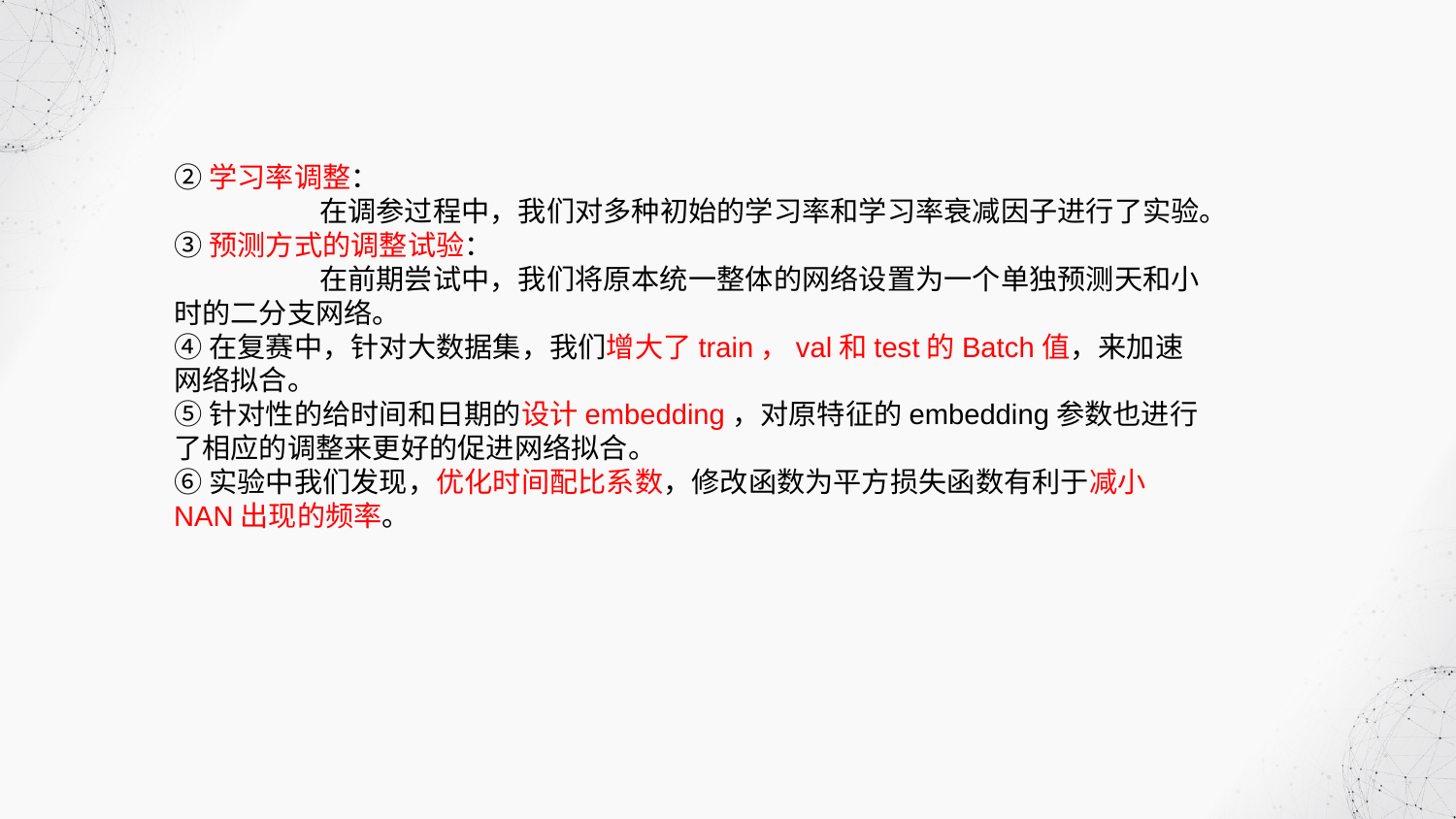

②学习率调整：
	在调参过程中，我们对多种初始的学习率和学习率衰减因子进行了实验。
③预测方式的调整试验：
	在前期尝试中，我们将原本统一整体的网络设置为一个单独预测天和小时的二分支网络。
④在复赛中，针对大数据集，我们增大了train，val和test的Batch值，来加速网络拟合。
⑤针对性的给时间和日期的设计embedding，对原特征的embedding参数也进行了相应的调整来更好的促进网络拟合。
⑥实验中我们发现，优化时间配比系数，修改函数为平方损失函数有利于减小NAN出现的频率。